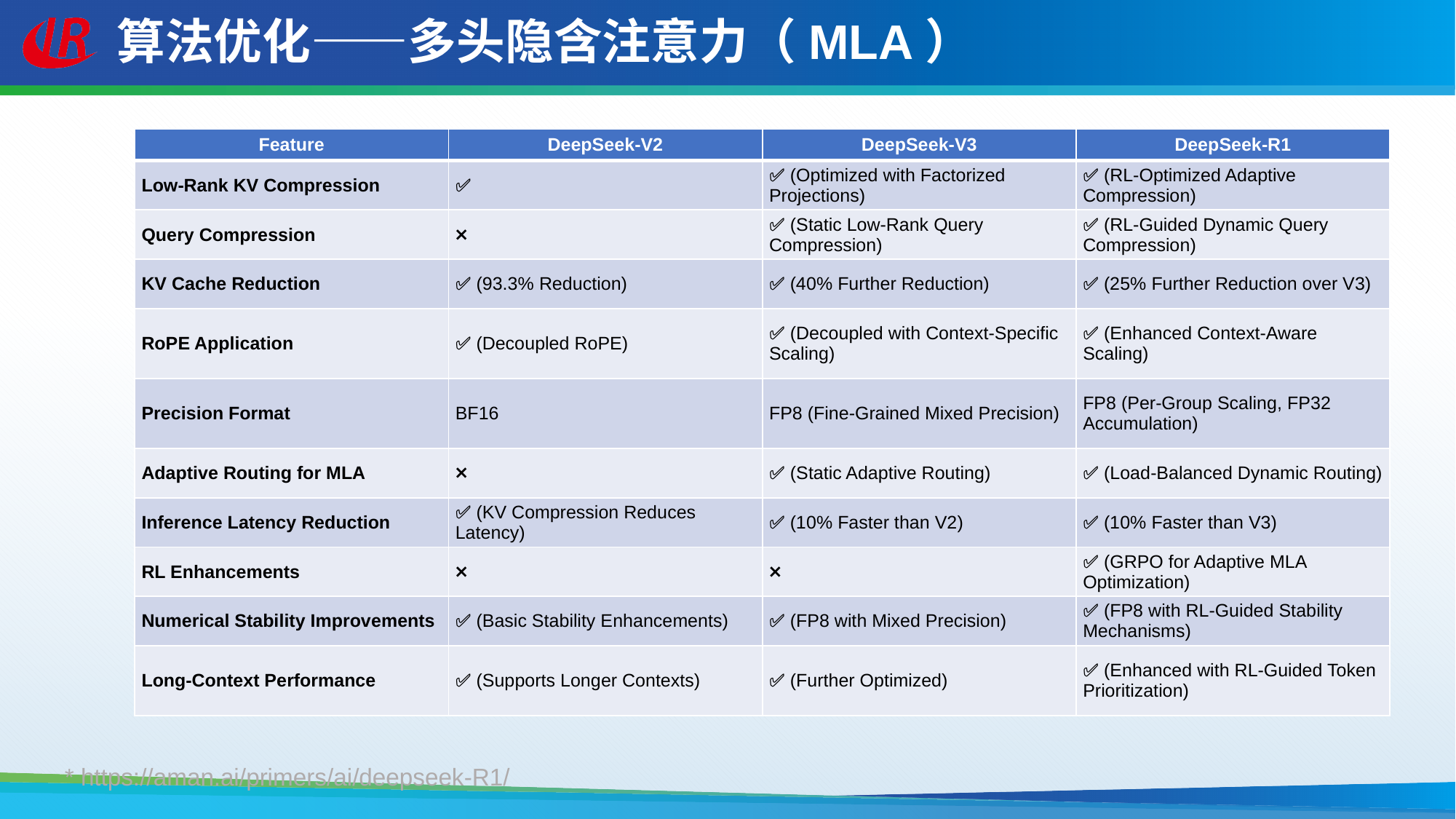

# 算法优化——多头隐含注意力（MLA）
| Feature | DeepSeek-V2 | DeepSeek-V3 | DeepSeek-R1 |
| --- | --- | --- | --- |
| Low-Rank KV Compression | ✅ | ✅ (Optimized with Factorized Projections) | ✅ (RL-Optimized Adaptive Compression) |
| Query Compression | ❌ | ✅ (Static Low-Rank Query Compression) | ✅ (RL-Guided Dynamic Query Compression) |
| KV Cache Reduction | ✅ (93.3% Reduction) | ✅ (40% Further Reduction) | ✅ (25% Further Reduction over V3) |
| RoPE Application | ✅ (Decoupled RoPE) | ✅ (Decoupled with Context-Specific Scaling) | ✅ (Enhanced Context-Aware Scaling) |
| Precision Format | BF16 | FP8 (Fine-Grained Mixed Precision) | FP8 (Per-Group Scaling, FP32 Accumulation) |
| Adaptive Routing for MLA | ❌ | ✅ (Static Adaptive Routing) | ✅ (Load-Balanced Dynamic Routing) |
| Inference Latency Reduction | ✅ (KV Compression Reduces Latency) | ✅ (10% Faster than V2) | ✅ (10% Faster than V3) |
| RL Enhancements | ❌ | ❌ | ✅ (GRPO for Adaptive MLA Optimization) |
| Numerical Stability Improvements | ✅ (Basic Stability Enhancements) | ✅ (FP8 with Mixed Precision) | ✅ (FP8 with RL-Guided Stability Mechanisms) |
| Long-Context Performance | ✅ (Supports Longer Contexts) | ✅ (Further Optimized) | ✅ (Enhanced with RL-Guided Token Prioritization) |
* https://aman.ai/primers/ai/deepseek-R1/